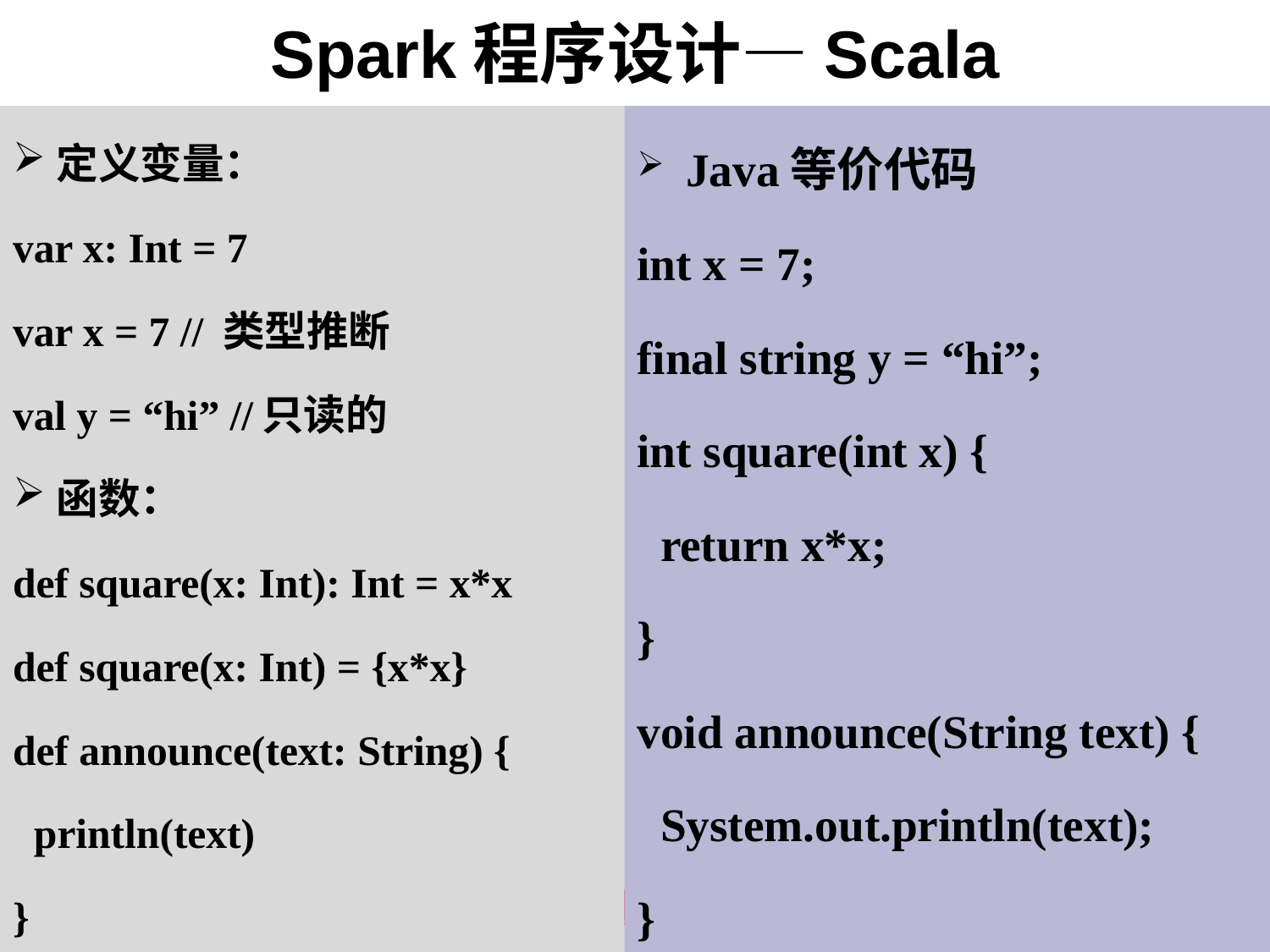

# Spark程序设计—Scala
定义变量：
var x: Int = 7
var x = 7 // 类型推断
val y = “hi” //只读的
函数：
def square(x: Int): Int = x*x
def square(x: Int) = {x*x}
def announce(text: String) {
  println(text)
}

Java等价代码
int x = 7;
final string y = “hi”;
int square(int x) {
  return x*x;
}
void announce(String text) {
  System.out.println(text);
}